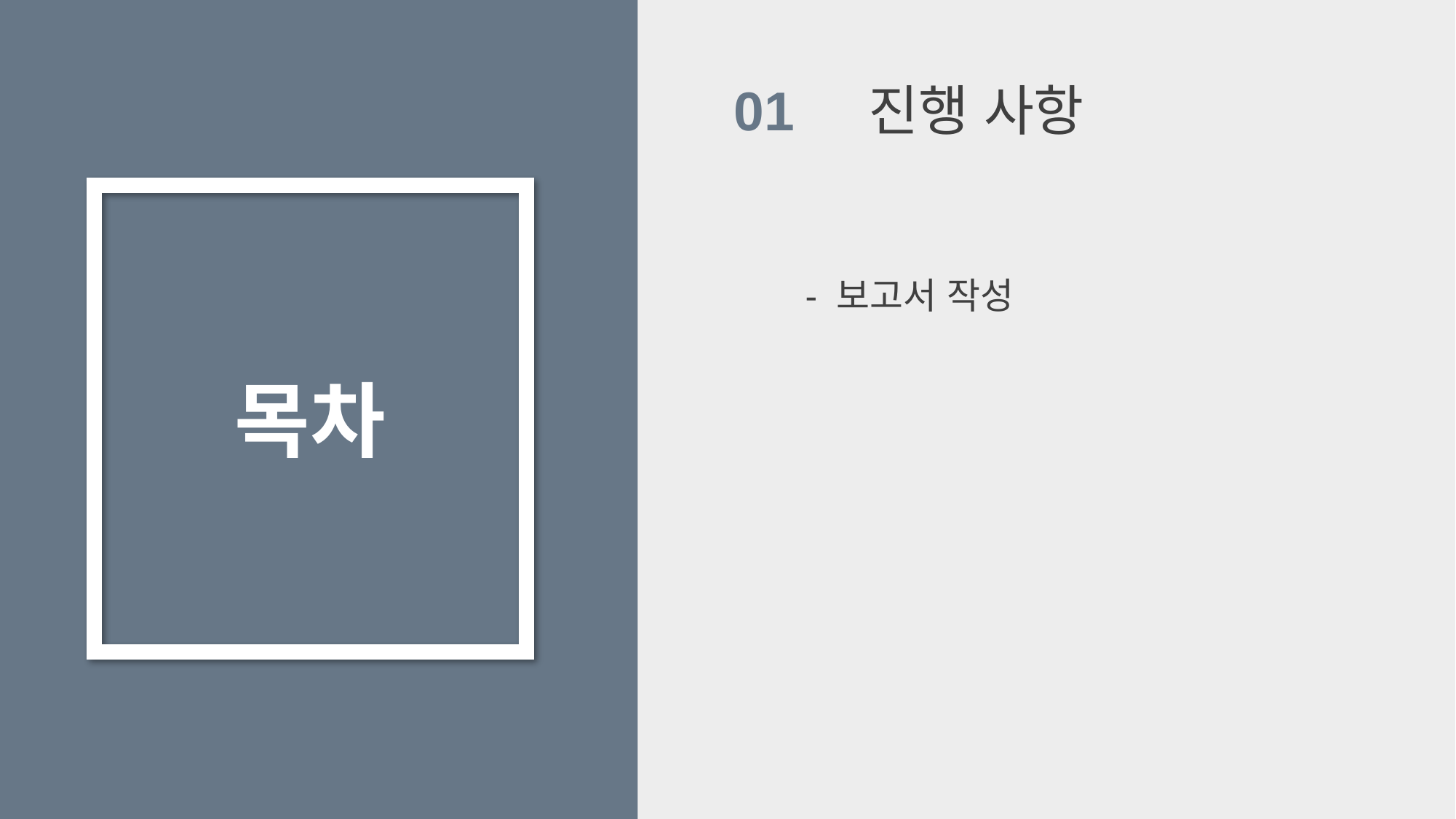

01    진행 사항

       - 보고서 작성

목차